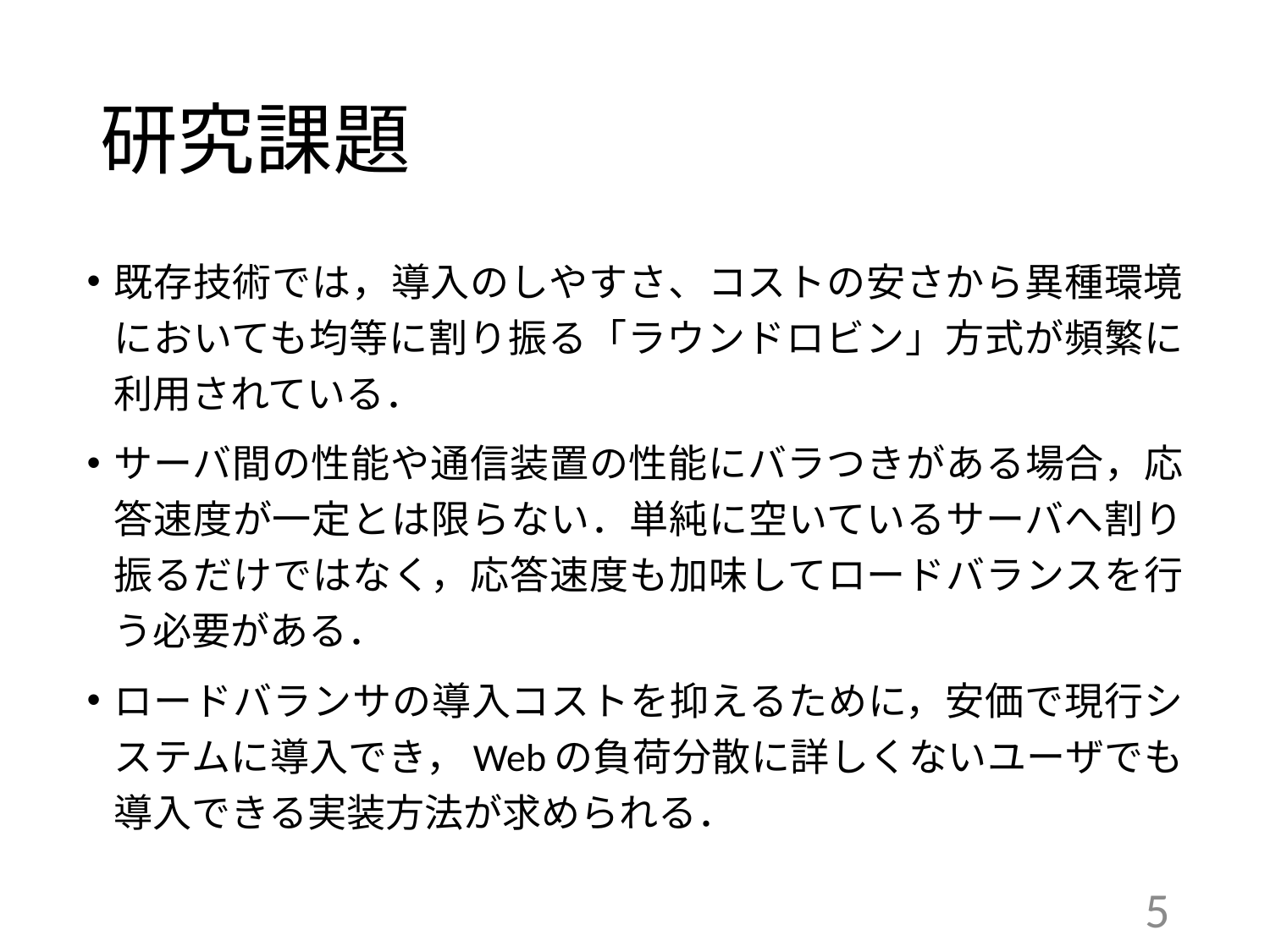

# 研究課題
既存技術では，導入のしやすさ、コストの安さから異種環境においても均等に割り振る「ラウンドロビン」方式が頻繁に利用されている．
サーバ間の性能や通信装置の性能にバラつきがある場合，応答速度が一定とは限らない．単純に空いているサーバへ割り振るだけではなく，応答速度も加味してロードバランスを行う必要がある．
ロードバランサの導入コストを抑えるために，安価で現行システムに導入でき，Webの負荷分散に詳しくないユーザでも導入できる実装方法が求められる．

5